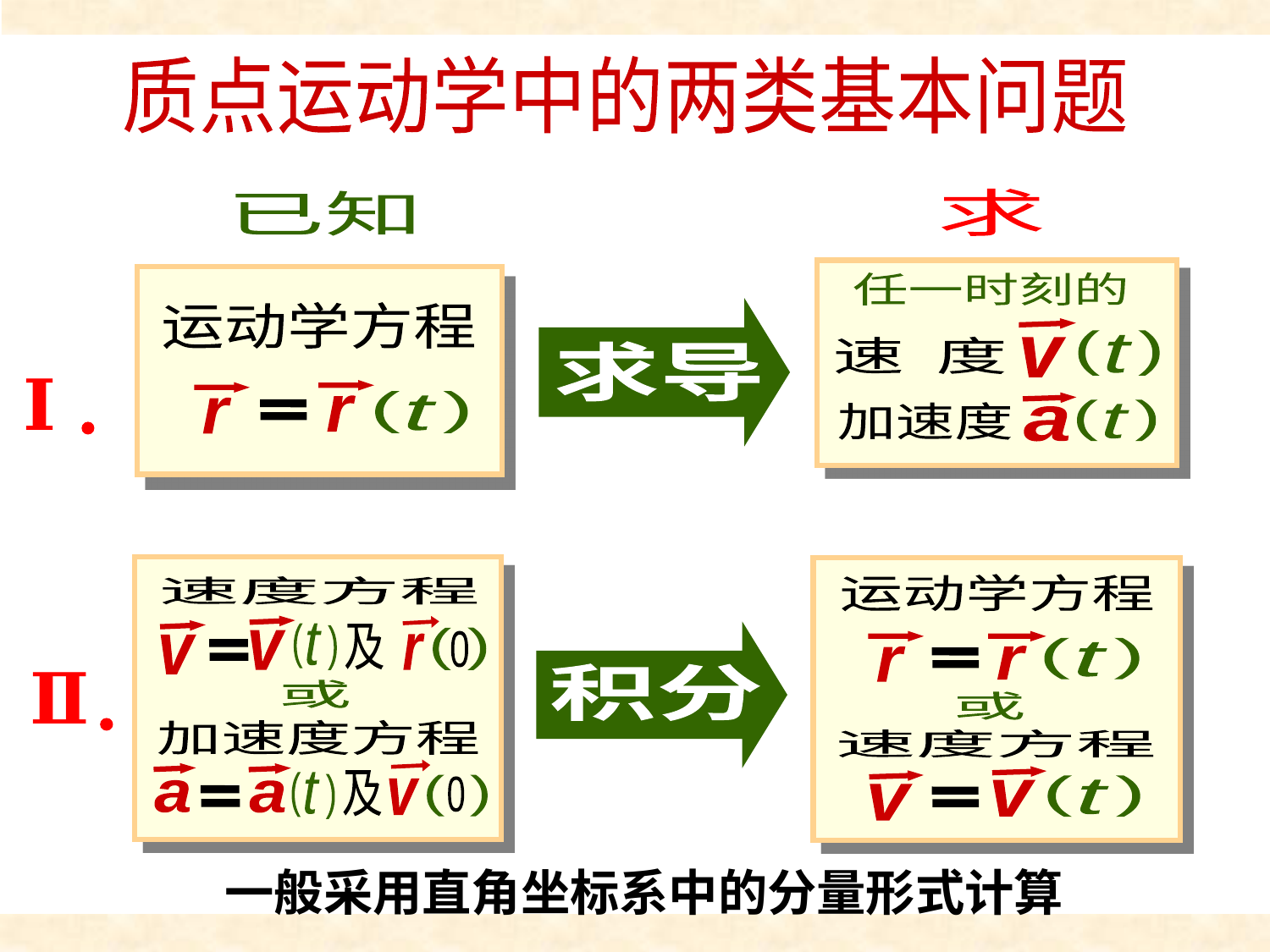

两类问题

质点运动学中的两类基本问题
求
已知
Ⅰ

Ⅱ

任一时刻的

求导
运动学方程

(
)
t
v
速  度

r

r
(
)
t

a
(
)
t
加速度

运动学方程
速度方程

v

r
)
(
0
)
t
及

v
)

积分

r

r
(
)
t

或
或
加速度方程

(
)
0
v

a

a
)
t
)
及

速度方程

v

v
(
)
t

一般采用直角坐标系中的分量形式计算